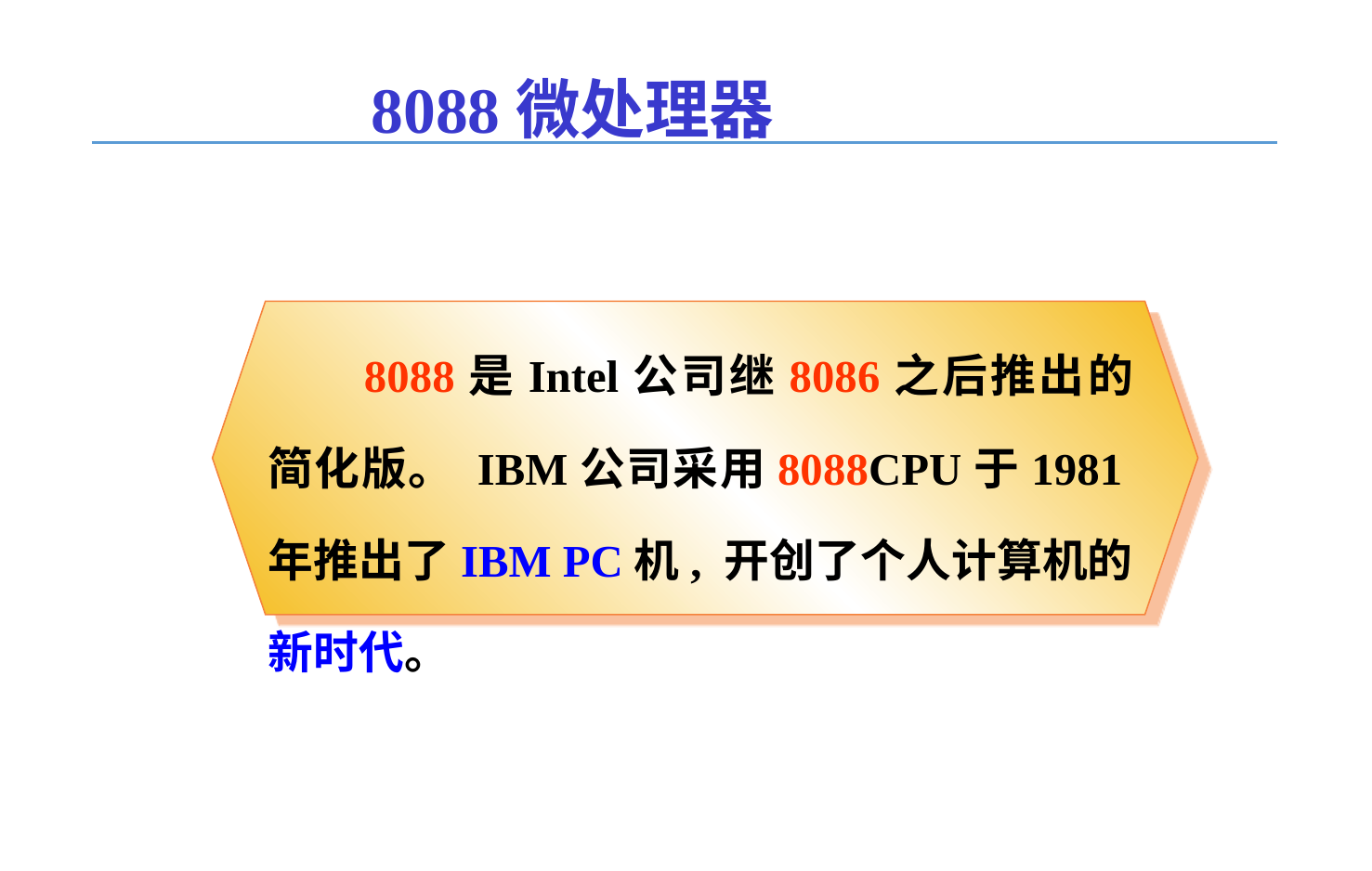

8088微处理器

8088是Intel公司继8086之后推出的简化版。 IBM公司采用8088CPU于1981年推出了IBM PC机, 开创了个人计算机的新时代。